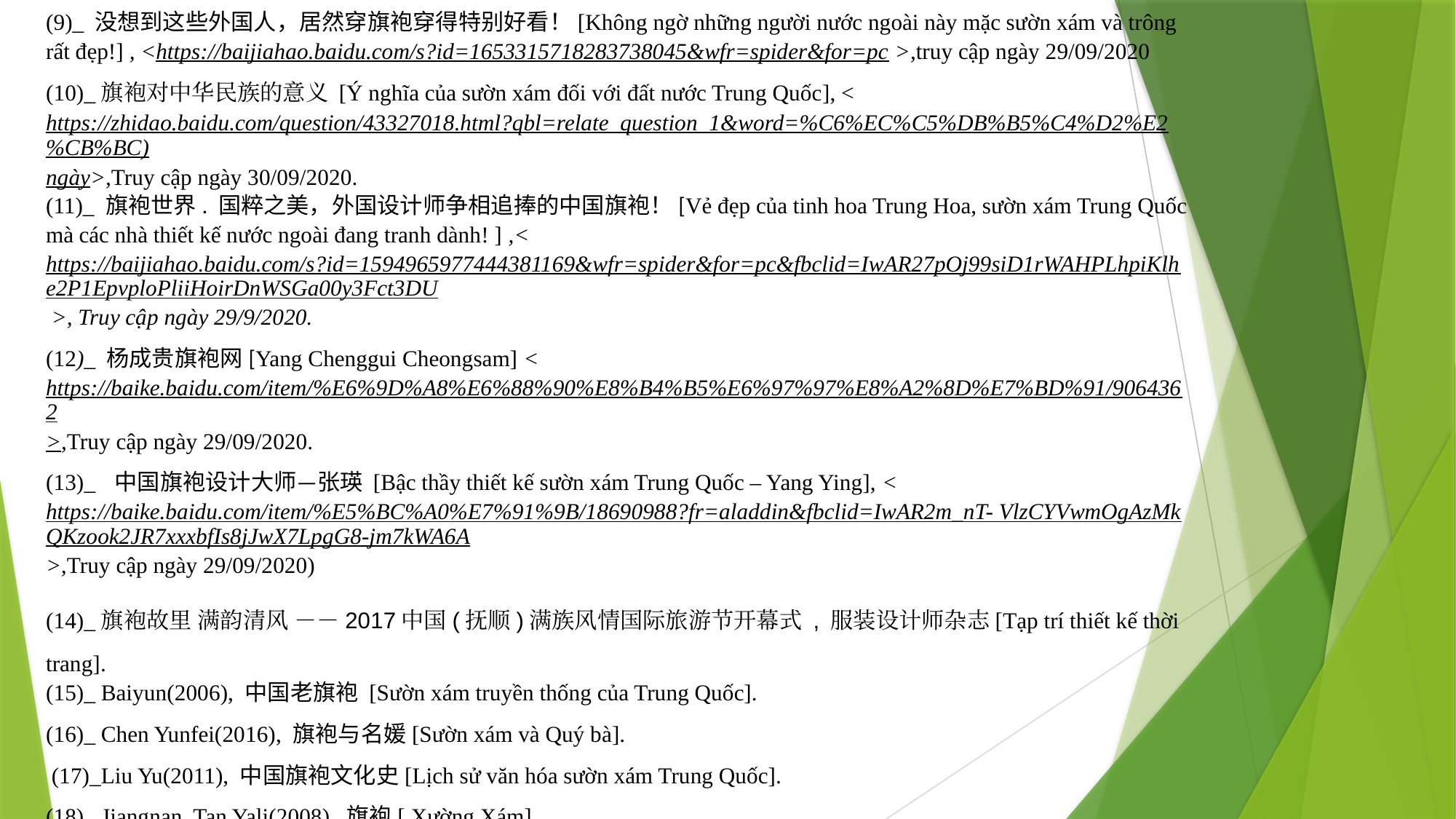

(9)_ 没想到这些外国人，居然穿旗袍穿得特别好看！[Không ngờ những người nước ngoài này mặc sườn xám và trông rất đẹp!] , <https://baijiahao.baidu.com/s?id=1653315718283738045&wfr=spider&for=pc >,truy cập ngày 29/09/2020
(10)_旗袍对中华民族的意义 [Ý nghĩa của sườn xám đối với đất nước Trung Quốc], <https://zhidao.baidu.com/question/43327018.html?qbl=relate_question_1&word=%C6%EC%C5%DB%B5%C4%D2%E2%CB%BC)ngày>,Truy cập ngày 30/09/2020.
(11)_ 旗袍世界. 国粹之美，外国设计师争相追捧的中国旗袍！[Vẻ đẹp của tinh hoa Trung Hoa, sườn xám Trung Quốc mà các nhà thiết kế nước ngoài đang tranh dành! ] ,<https://baijiahao.baidu.com/s?id=1594965977444381169&wfr=spider&for=pc&fbclid=IwAR27pOj99siD1rWAHPLhpiKlhe2P1EpvploPliiHoirDnWSGa00y3Fct3DU >, Truy cập ngày 29/9/2020.
(12)_ 杨成贵旗袍网[Yang Chenggui Cheongsam] <https://baike.baidu.com/item/%E6%9D%A8%E6%88%90%E8%B4%B5%E6%97%97%E8%A2%8D%E7%BD%91/9064362>,Truy cập ngày 29/09/2020.
(13)_ 中国旗袍设计大师—张瑛 [Bậc thầy thiết kế sườn xám Trung Quốc – Yang Ying], <https://baike.baidu.com/item/%E5%BC%A0%E7%91%9B/18690988?fr=aladdin&fbclid=IwAR2m_nT- VlzCYVwmOgAzMkQKzook2JR7xxxbfIs8jJwX7LpgG8-jm7kWA6A>,Truy cập ngày 29/09/2020)
(14)_旗袍故里 满韵清风 －－2017中国(抚顺)满族风情国际旅游节开幕式 , 服装设计师杂志[Tạp trí thiết kế thời trang].
(15)_ Baiyun(2006), 中国老旗袍 [Sườn xám truyền thống của Trung Quốc].
(16)_ Chen Yunfei(2016), 旗袍与名媛[Sườn xám và Quý bà].
 (17)_Liu Yu(2011), 中国旗袍文化史[Lịch sử văn hóa sườn xám Trung Quốc].
(18)_ Jiangnan, Tan Yali(2008). 旗袍[ Xường Xám]
(19)_ Liu Yu, Shao Min(2016). 旗袍图案 [Mẫu sườn xám].
(20)_ Song Luxia(2015), 上海名媛旗袍宝鉴[Gương kho báu sườn xám của phụ nữ Thượng Hải]